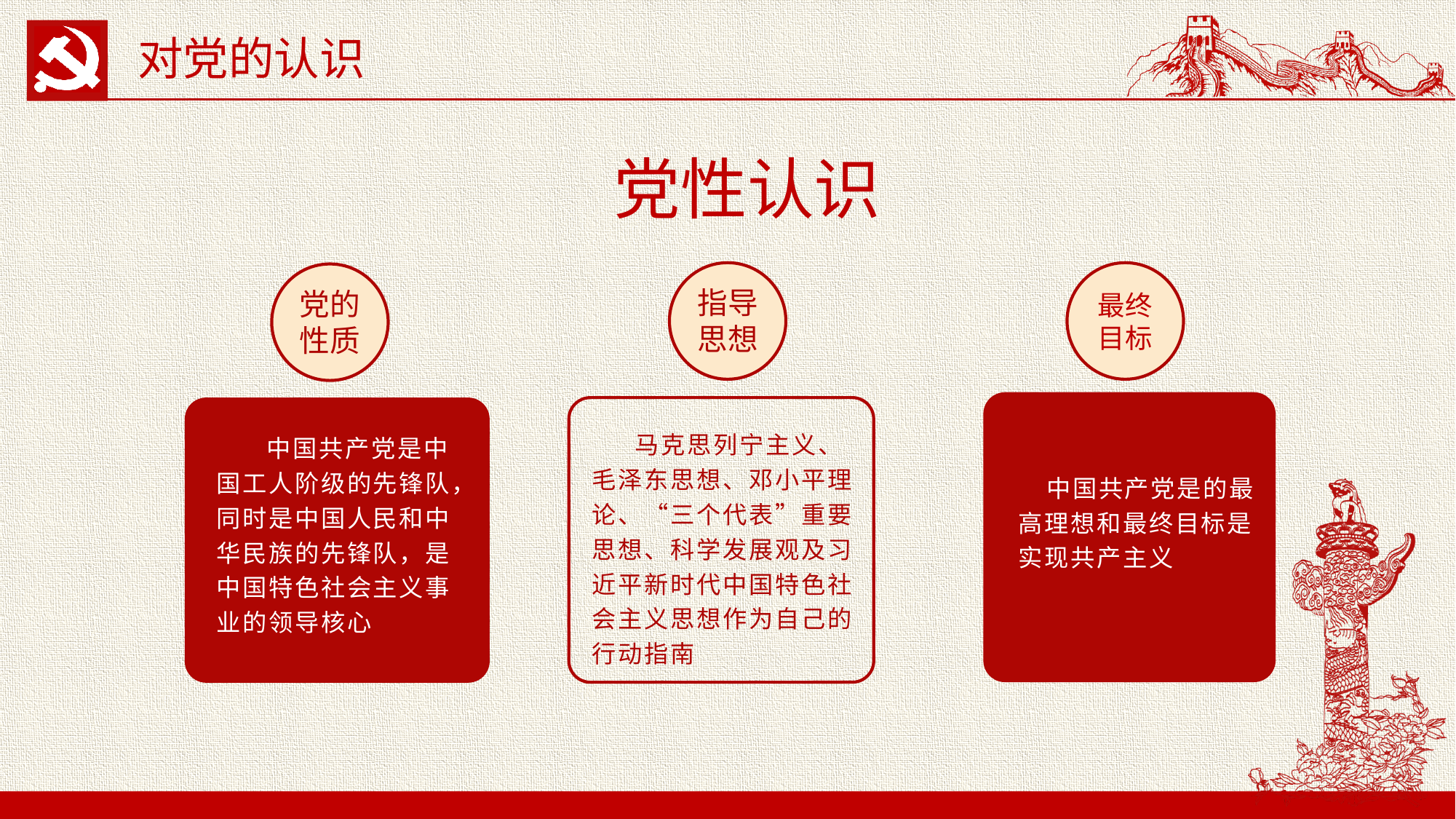

对党的认识

	党性认识
最终目标

指导
思想

党的
性质

     马克思列宁主义、毛泽东思想、邓小平理论、“三个代表”重要思想、科学发展观及习近平新时代中国特色社会主义思想作为自己的行动指南
      中国共产党是中国工人阶级的先锋队，同时是中国人民和中华民族的先锋队，是中国特色社会主义事业的领导核心
   中国共产党是的最高理想和最终目标是实现共产主义